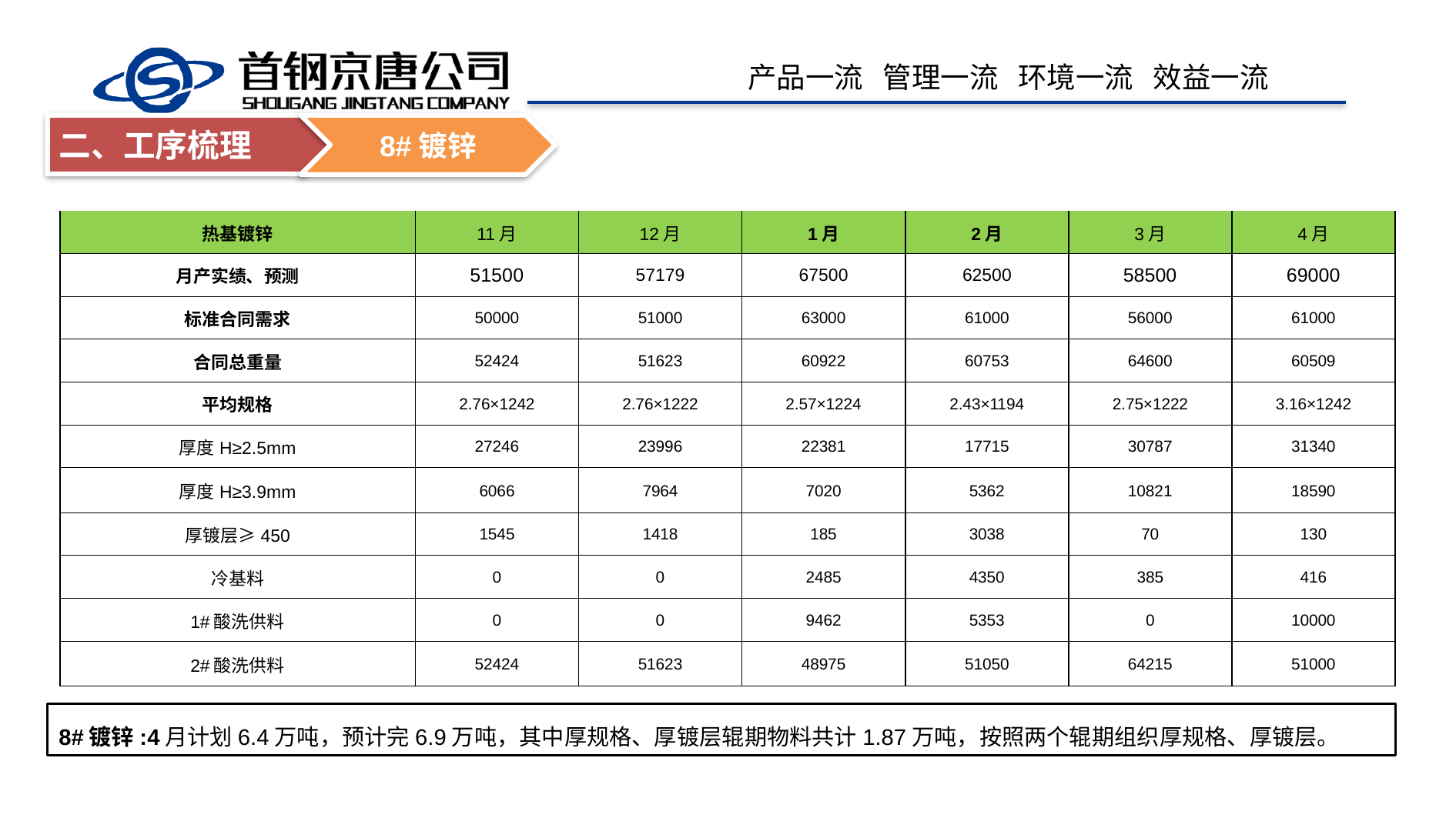

二、工序梳理
8#镀锌
| 热基镀锌 | 11月 | 12月 | 1月 | 2月 | 3月 | 4月 |
| --- | --- | --- | --- | --- | --- | --- |
| 月产实绩、预测 | 51500 | 57179 | 67500 | 62500 | 58500 | 69000 |
| 标准合同需求 | 50000 | 51000 | 63000 | 61000 | 56000 | 61000 |
| 合同总重量 | 52424 | 51623 | 60922 | 60753 | 64600 | 60509 |
| 平均规格 | 2.76×1242 | 2.76×1222 | 2.57×1224 | 2.43×1194 | 2.75×1222 | 3.16×1242 |
| 厚度H≥2.5mm | 27246 | 23996 | 22381 | 17715 | 30787 | 31340 |
| 厚度H≥3.9mm | 6066 | 7964 | 7020 | 5362 | 10821 | 18590 |
| 厚镀层≥450 | 1545 | 1418 | 185 | 3038 | 70 | 130 |
| 冷基料 | 0 | 0 | 2485 | 4350 | 385 | 416 |
| 1#酸洗供料 | 0 | 0 | 9462 | 5353 | 0 | 10000 |
| 2#酸洗供料 | 52424 | 51623 | 48975 | 51050 | 64215 | 51000 |
8#镀锌:4月计划6.4万吨，预计完6.9万吨，其中厚规格、厚镀层辊期物料共计1.87万吨，按照两个辊期组织厚规格、厚镀层。